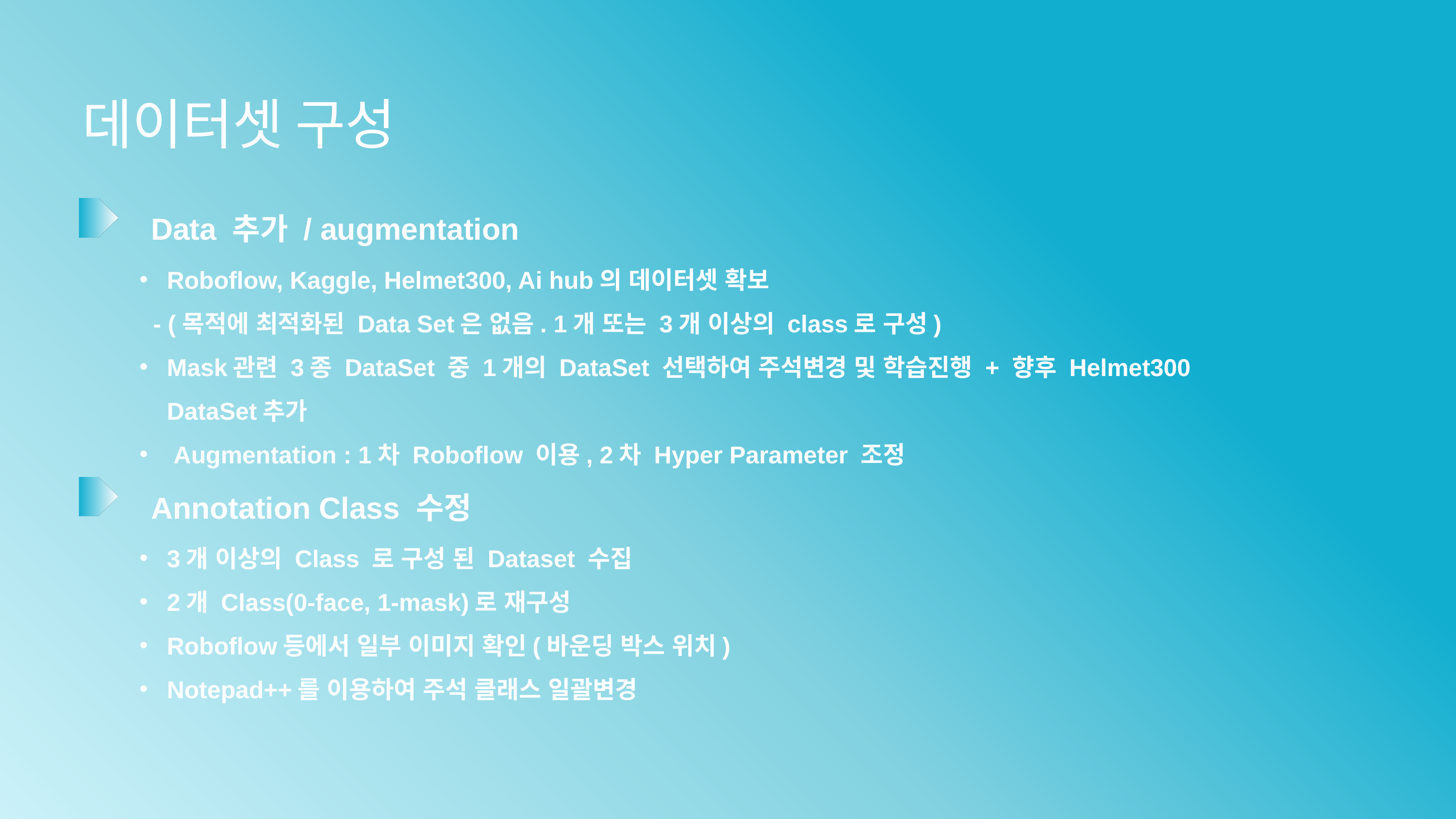

데이터셋 구성

Data 추가 / augmentation
Roboflow, Kaggle, Helmet300, Ai hub의 데이터셋 확보
  - (목적에 최적화된 Data Set은 없음. 1개 또는 3개 이상의 class로 구성)
Mask관련 3종 DataSet 중 1개의 DataSet 선택하여 주석변경 및 학습진행 + 향후 Helmet300 DataSet추가
 Augmentation : 1차 Roboflow 이용, 2차 Hyper Parameter 조정

Annotation Class 수정
3개 이상의 Class 로 구성 된 Dataset 수집
2개 Class(0-face, 1-mask)로 재구성
Roboflow등에서 일부 이미지 확인(바운딩 박스 위치)
Notepad++를 이용하여 주석 클래스 일괄변경